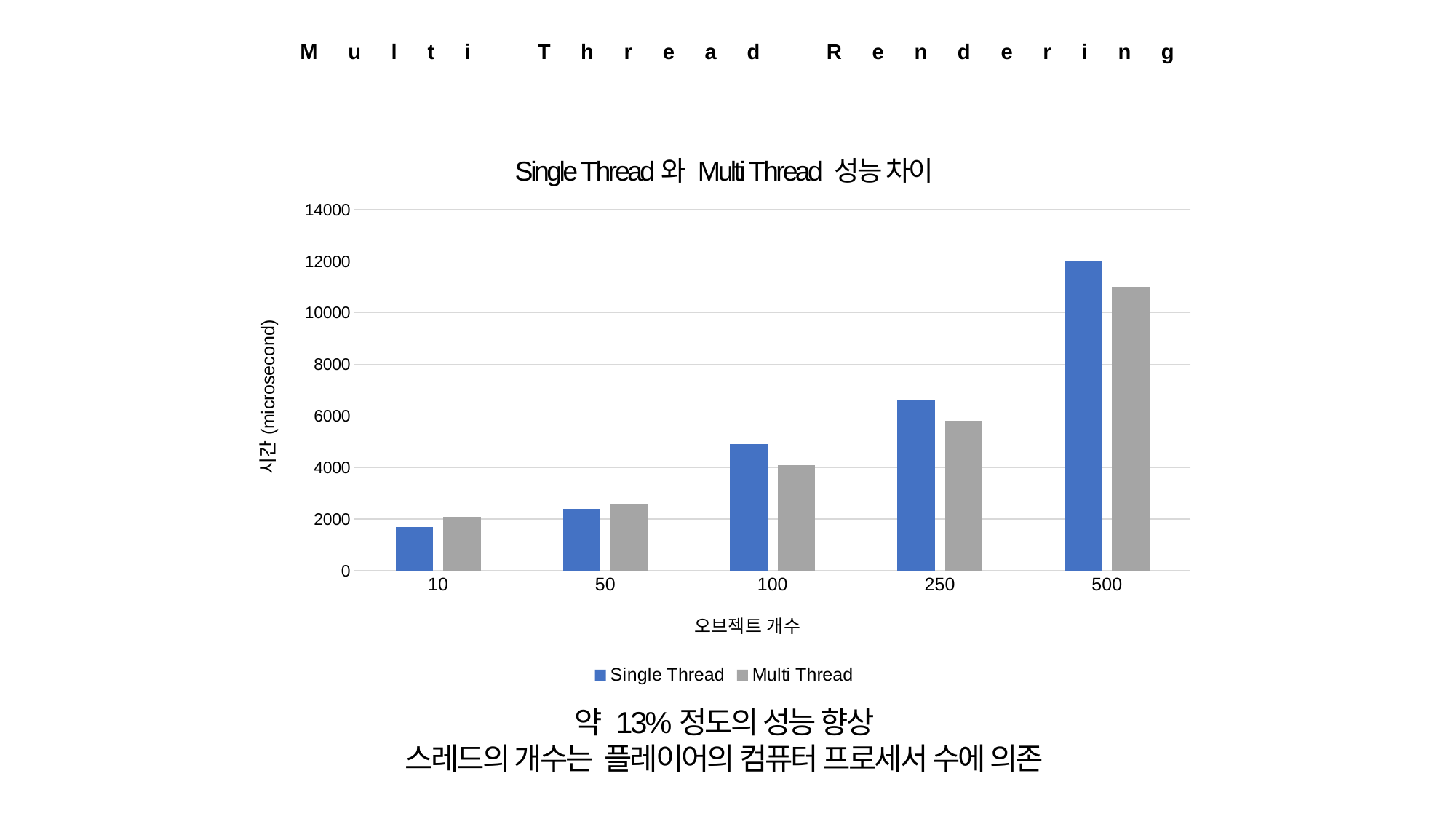

Multi Thread Rendering

### Chart: Single Thread와 Multi Thread 성능 차이

| Category | Single Thread | Multi Thread |
|---|---|---|
| 10 | 1700.0 | 2100.0 |
| 50 | 2400.0 | 2600.0 |
| 100 | 4900.0 | 4100.0 |
| 250 | 6600.0 | 5800.0 |
| 500 | 12000.0 | 11000.0 |
약 13%정도의 성능 향상
스레드의 개수는  플레이어의 컴퓨터 프로세서 수에 의존